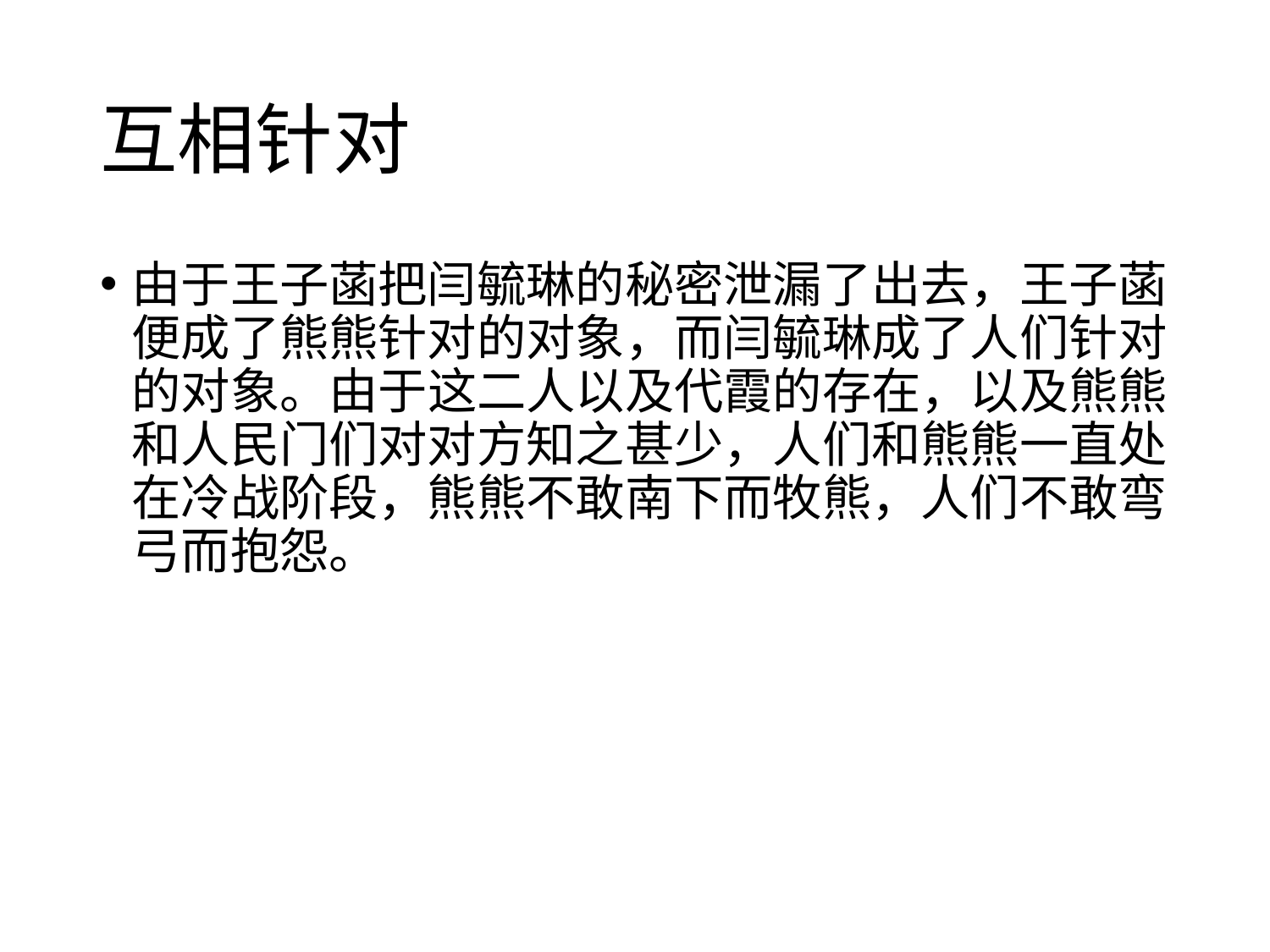

# 互相针对
由于王子菡把闫毓琳的秘密泄漏了出去，王子菡便成了熊熊针对的对象，而闫毓琳成了人们针对的对象。由于这二人以及代霞的存在，以及熊熊和人民门们对对方知之甚少，人们和熊熊一直处在冷战阶段，熊熊不敢南下而牧熊，人们不敢弯弓而抱怨。